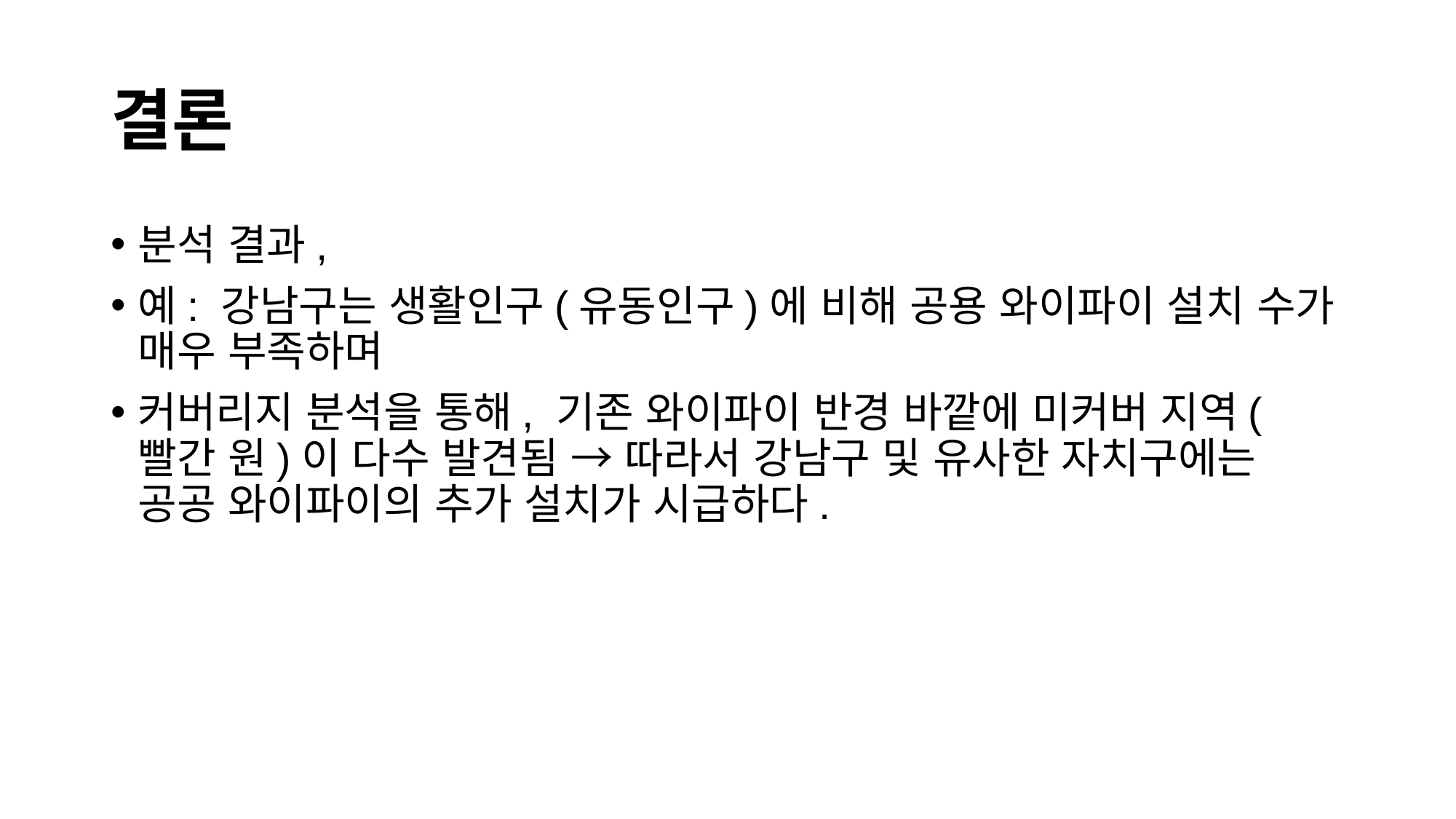

# 결론
분석 결과,
예: 강남구는 생활인구(유동인구)에 비해 공용 와이파이 설치 수가 매우 부족하며
커버리지 분석을 통해, 기존 와이파이 반경 바깥에 미커버 지역(빨간 원)이 다수 발견됨 → 따라서 강남구 및 유사한 자치구에는 공공 와이파이의 추가 설치가 시급하다.